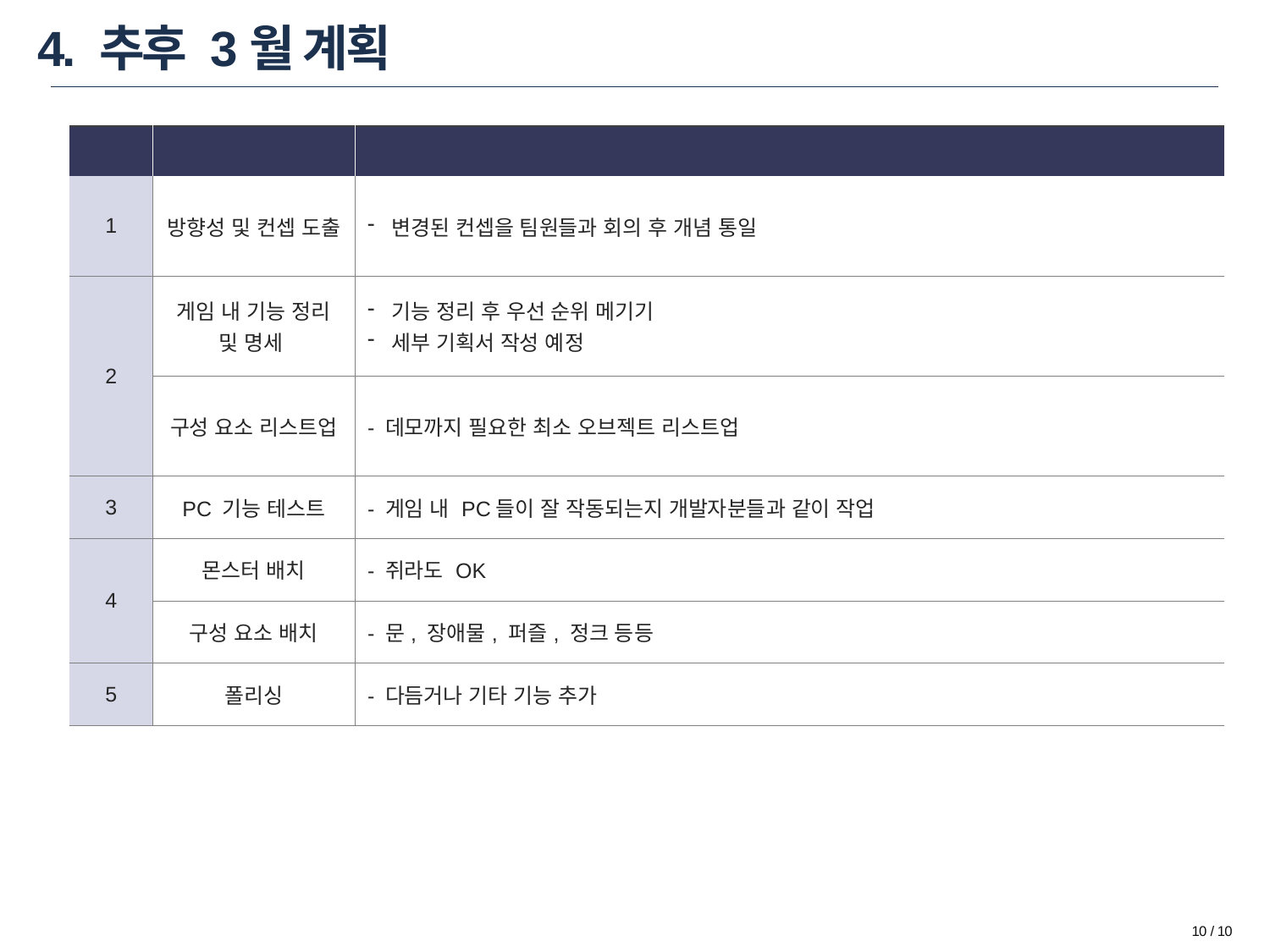

# 4. 추후 3월 계획
| 주차 | 항목 | 내용 |
| --- | --- | --- |
| 1 | 방향성 및 컨셉 도출 | 변경된 컨셉을 팀원들과 회의 후 개념 통일 |
| 2 | 게임 내 기능 정리 및 명세 | 기능 정리 후 우선 순위 메기기 세부 기획서 작성 예정 |
|  | 구성 요소 리스트업 | - 데모까지 필요한 최소 오브젝트 리스트업 |
| 3 | PC 기능 테스트 | - 게임 내 PC들이 잘 작동되는지 개발자분들과 같이 작업 |
| 4 | 몬스터 배치 | - 쥐라도 OK |
|  | 구성 요소 배치 | - 문, 장애물, 퍼즐, 정크 등등 |
| 5 | 폴리싱 | - 다듬거나 기타 기능 추가 |
10 / 10